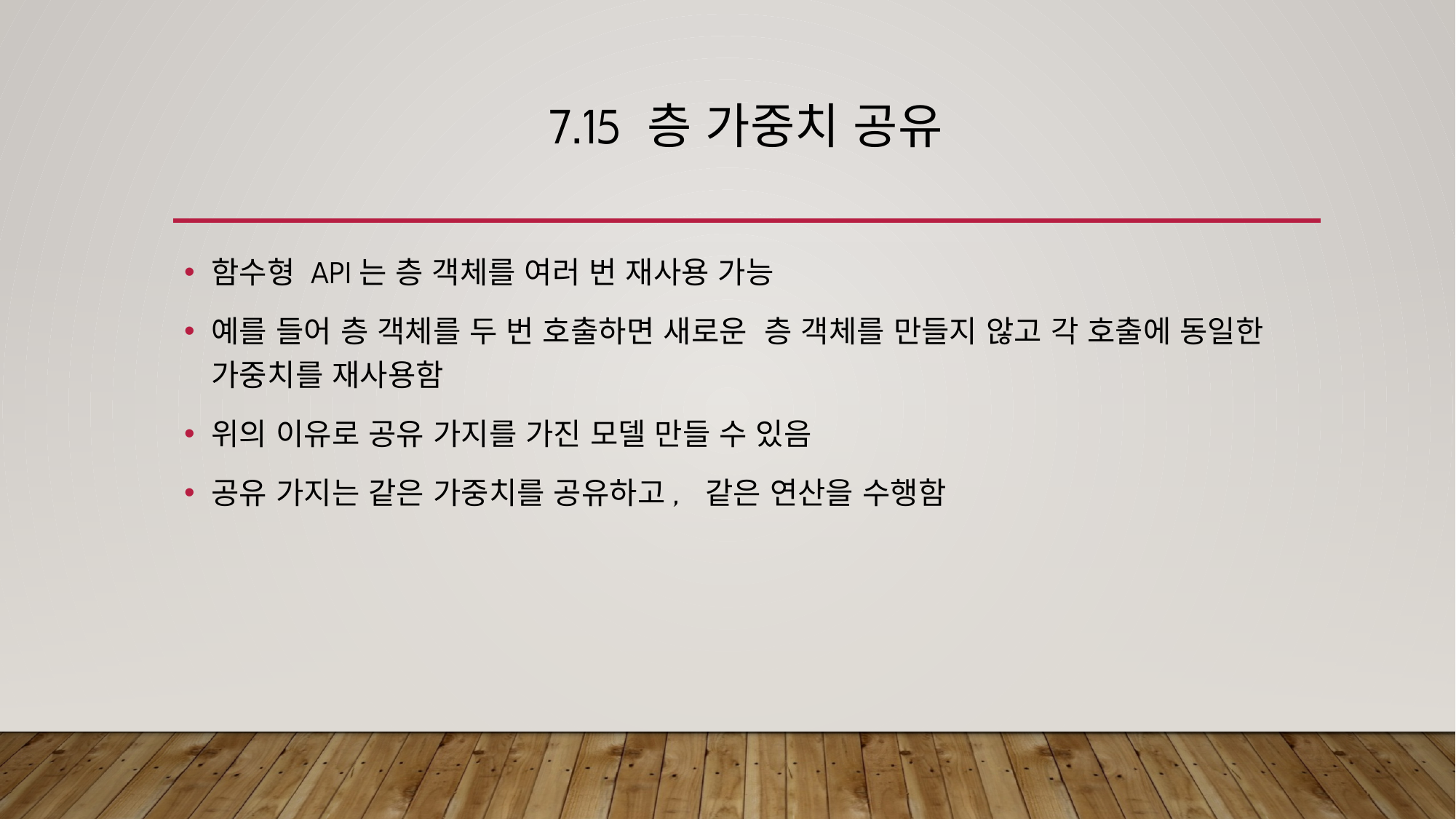

# 7.15 층 가중치 공유
함수형 API는 층 객체를 여러 번 재사용 가능
예를 들어 층 객체를 두 번 호출하면 새로운  층 객체를 만들지 않고 각 호출에 동일한 가중치를 재사용함
위의 이유로 공유 가지를 가진 모델 만들 수 있음
공유 가지는 같은 가중치를 공유하고,  같은 연산을 수행함